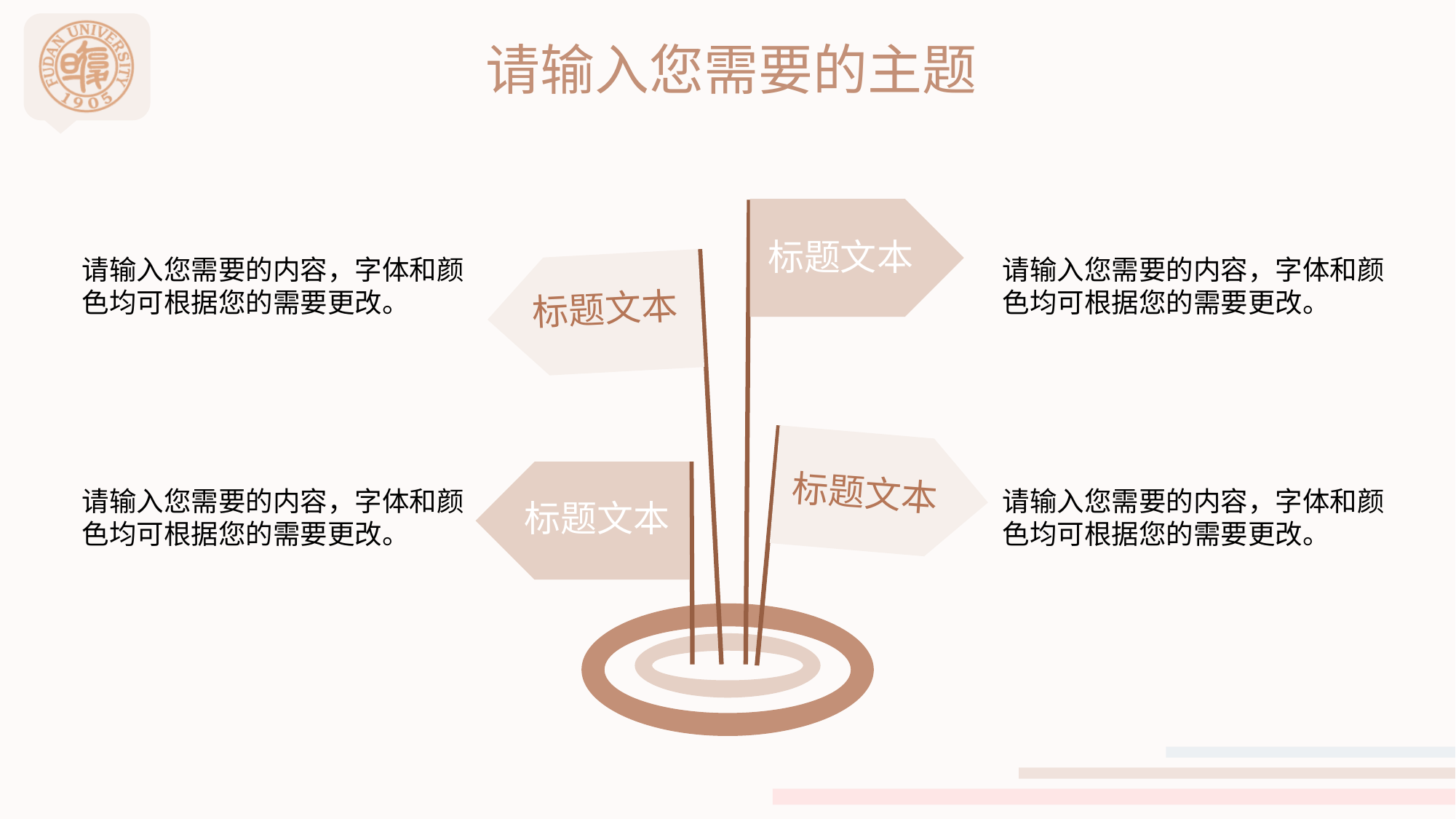

请输入您需要的主题

标题文本
请输入您需要的内容，字体和颜色均可根据您的需要更改。
请输入您需要的内容，字体和颜色均可根据您的需要更改。

标题文本

标题文本
请输入您需要的内容，字体和颜色均可根据您的需要更改。
请输入您需要的内容，字体和颜色均可根据您的需要更改。
标题文本